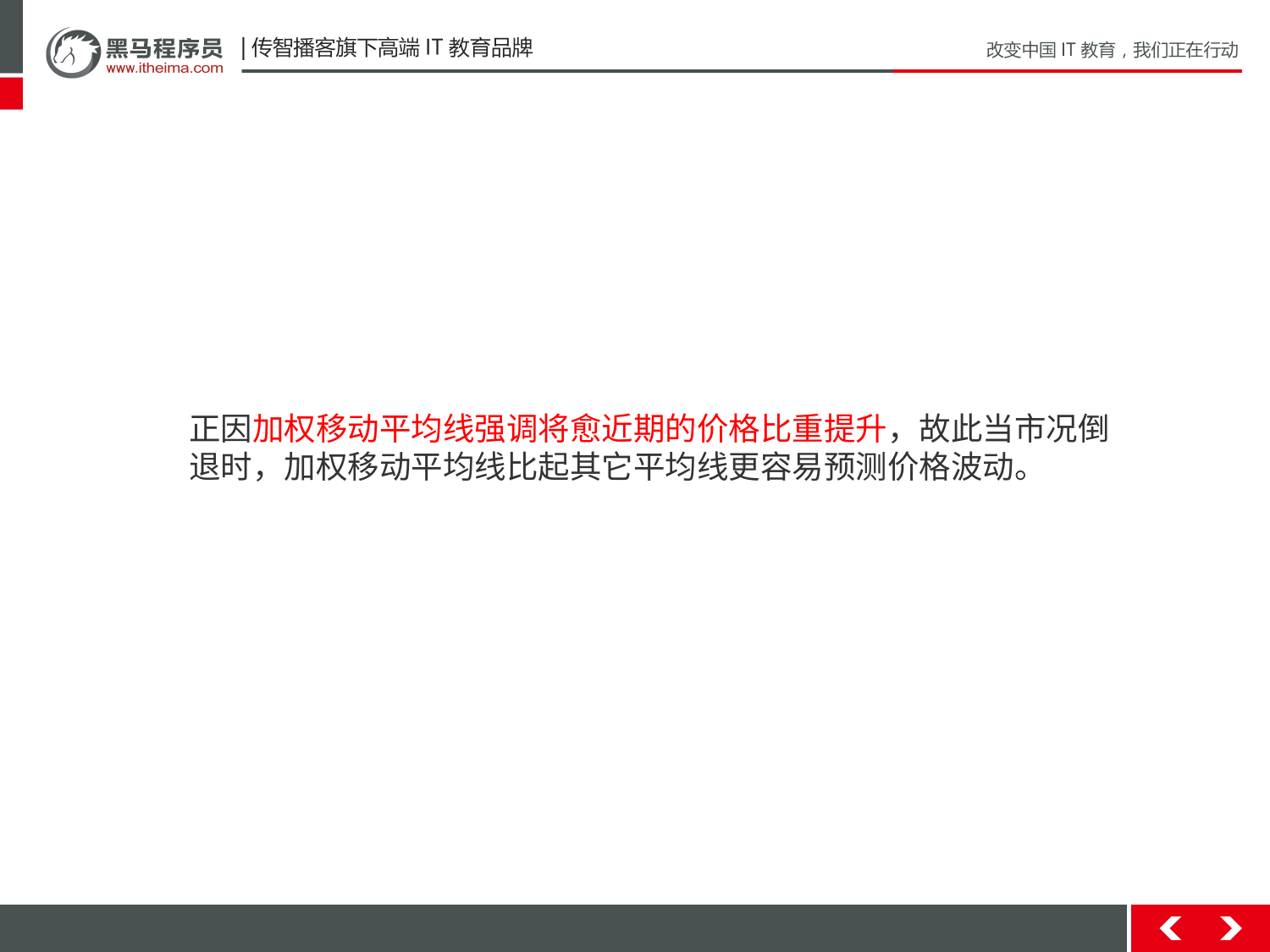

正因加权移动平均线强调将愈近期的价格比重提升，故此当市况倒退时，加权移动平均线比起其它平均线更容易预测价格波动。